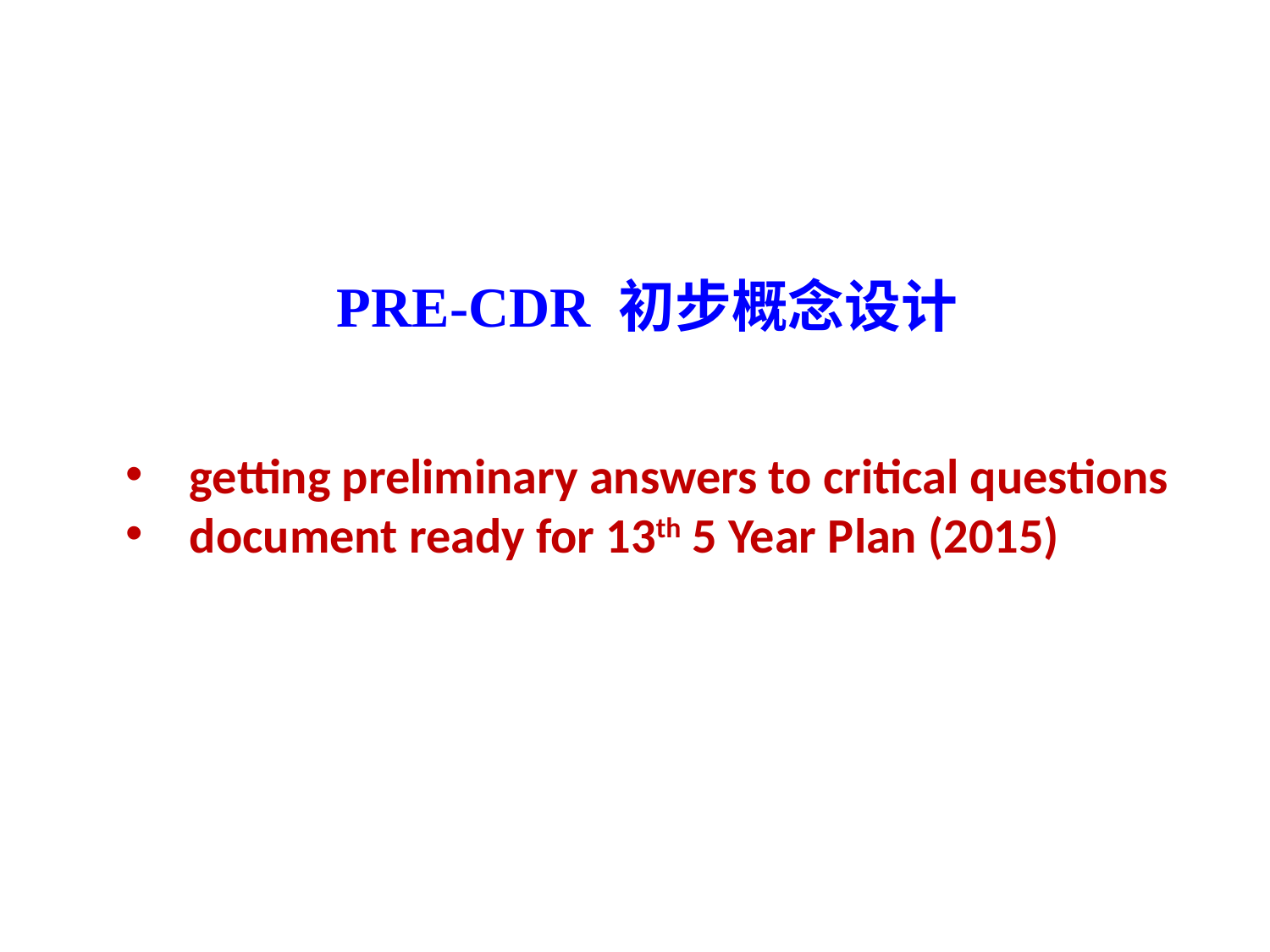

PRE-CDR 初步概念设计
getting preliminary answers to critical questions
document ready for 13th 5 Year Plan (2015)